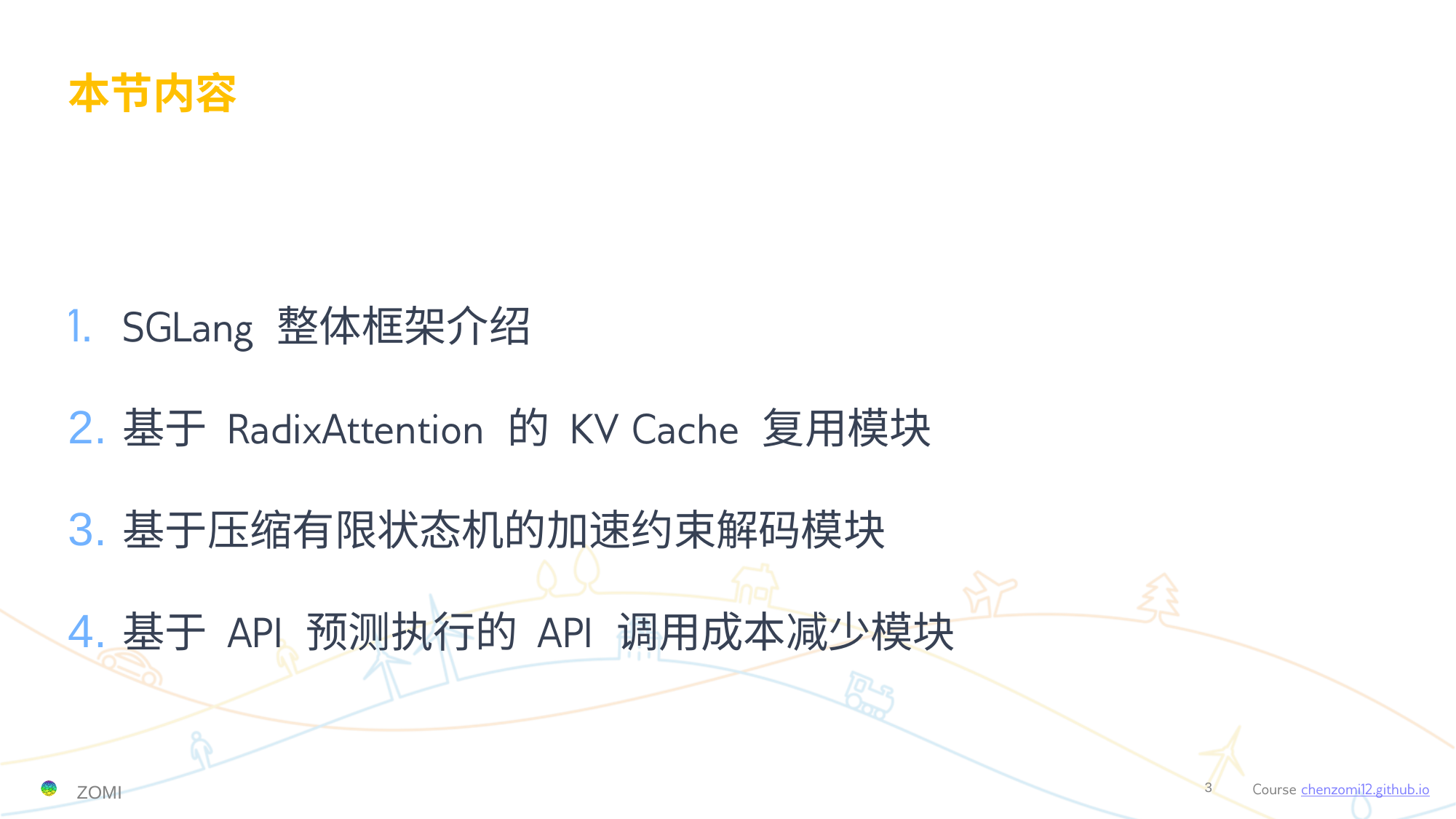

# 本节内容
SGLang 整体框架介绍
基于 RadixAttention 的 KV Cache 复用模块
基于压缩有限状态机的加速约束解码模块
基于 API 预测执行的 API 调用成本减少模块